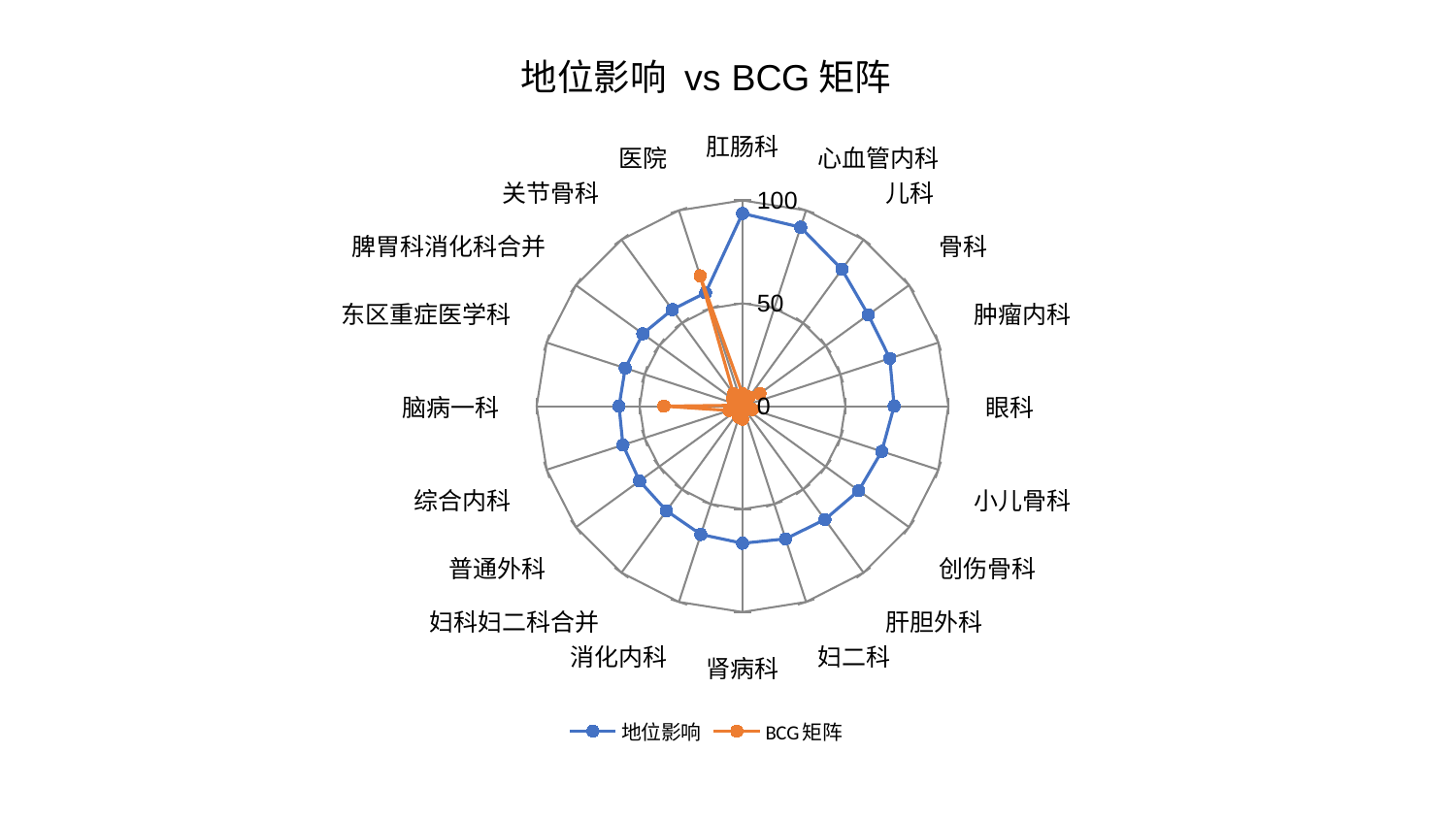

### Chart: 地位影响 vs BCG矩阵

| Category | 地位影响 | BCG矩阵 |
|---|---|---|
| 肛肠科 | 93.67206174541978 | 5.97191012230853 |
| 心血管内科 | 91.41502550907335 | 2.795661703106243 |
| 儿科 | 82.15233879411254 | 5.439495732606328 |
| 骨科 | 75.50021880745649 | 10.460723562338933 |
| 肿瘤内科 | 75.25650103107877 | 1.0244674994333303 |
| 眼科 | 73.63951862400046 | 1.9140670460258888 |
| 小儿骨科 | 71.11699946779014 | 5.090325836278203 |
| 创伤骨科 | 69.79077279652402 | 1.480816564281208 |
| 肝胆外科 | 68.07022455337196 | 1.5630015107965145 |
| 妇二科 | 67.78816974349594 | 2.7836859343489673 |
| 肾病科 | 66.60361198957338 | 6.312901178242534 |
| 消化内科 | 65.53797484042722 | 5.737598069153124 |
| 妇科妇二科合并 | 62.83027682381964 | 2.636966321316612 |
| 普通外科 | 61.81741805034622 | 3.945731240637133 |
| 综合内科 | 61.08234113113313 | 6.821266582728103 |
| 脑病一科 | 59.98951555067151 | 38.20009647015565 |
| 东区重症医学科 | 59.90088437489007 | 1.4840150596691166 |
| 脾胃科消化科合并 | 59.853368233394214 | 5.981323060334289 |
| 关节骨科 | 58.02907413285927 | 7.466666105202389 |
| 医院 | 57.98216617179628 | 66.61257989874575 |
83